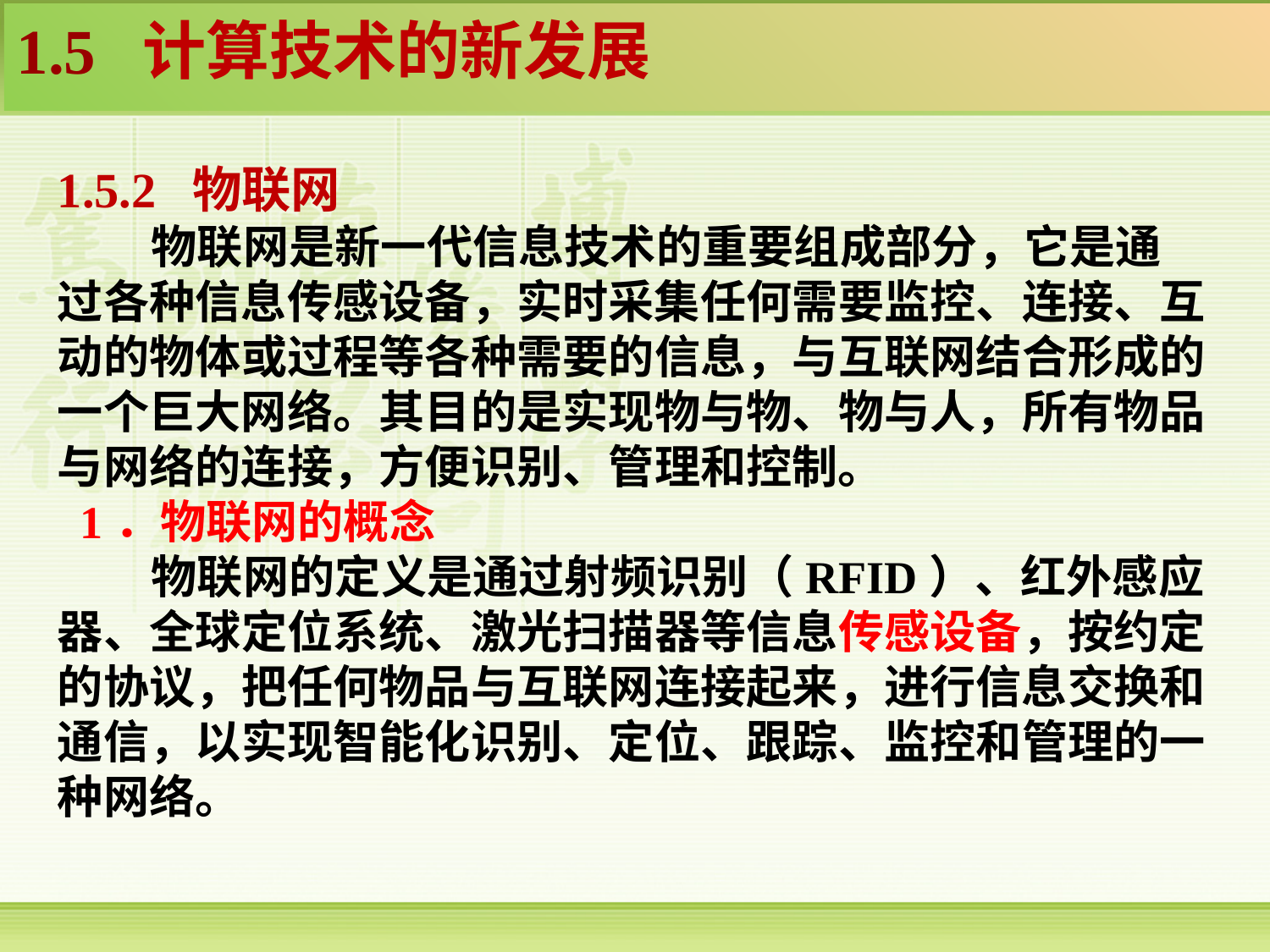

1.5  计算技术的新发展
1.5.2  物联网
        物联网是新一代信息技术的重要组成部分，它是通过各种信息传感设备，实时采集任何需要监控、连接、互动的物体或过程等各种需要的信息，与互联网结合形成的一个巨大网络。其目的是实现物与物、物与人，所有物品与网络的连接，方便识别、管理和控制。
  1．物联网的概念
        物联网的定义是通过射频识别（RFID）、红外感应器、全球定位系统、激光扫描器等信息传感设备，按约定的协议，把任何物品与互联网连接起来，进行信息交换和通信，以实现智能化识别、定位、跟踪、监控和管理的一种网络。

88